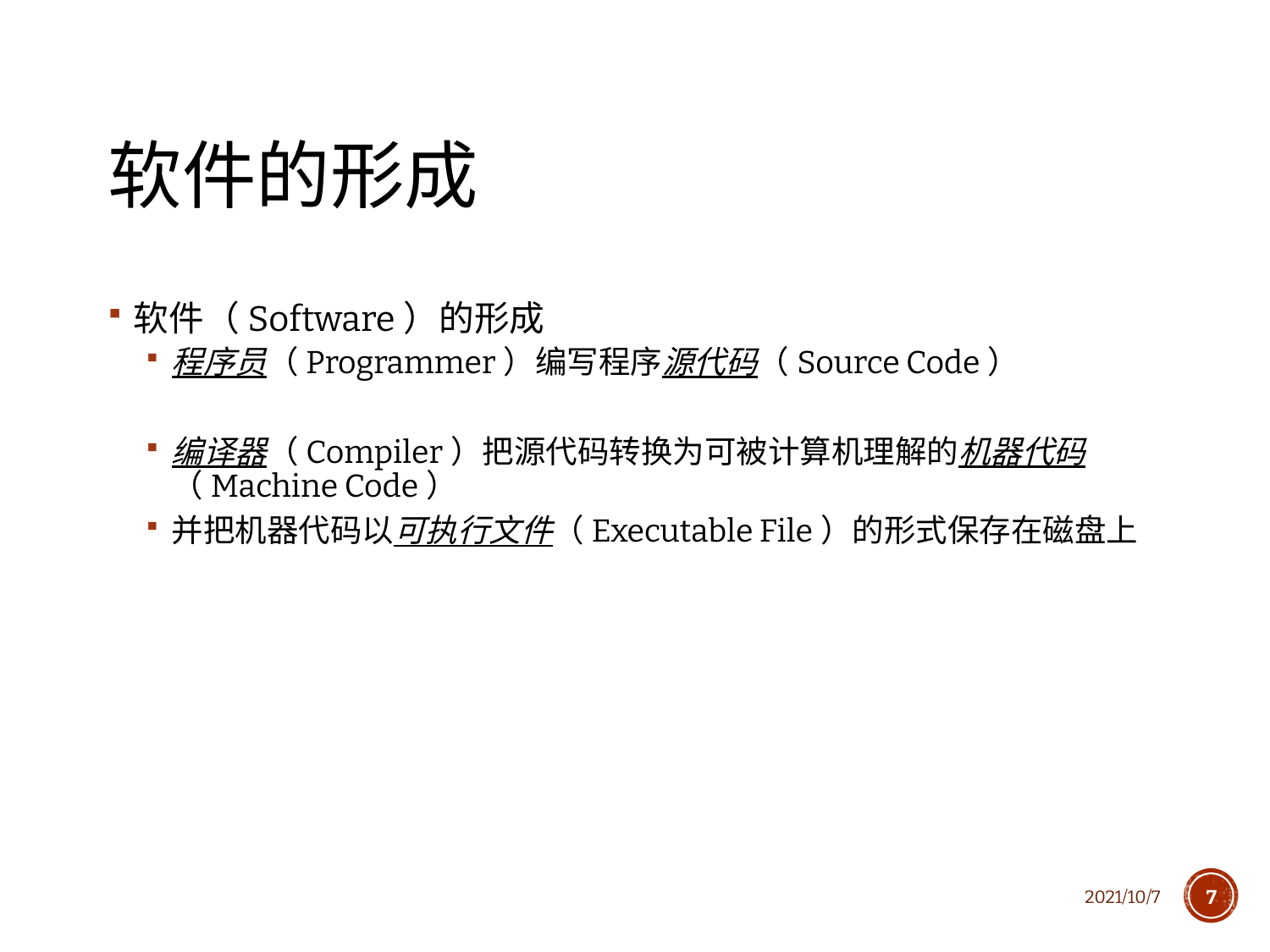

# 软件的形成
软件（Software）的形成
程序员（Programmer）编写程序源代码（Source Code）

编译器（Compiler）把源代码转换为可被计算机理解的机器代码（Machine Code）
并把机器代码以可执行文件（Executable File）的形式保存在磁盘上
2021/10/7
7